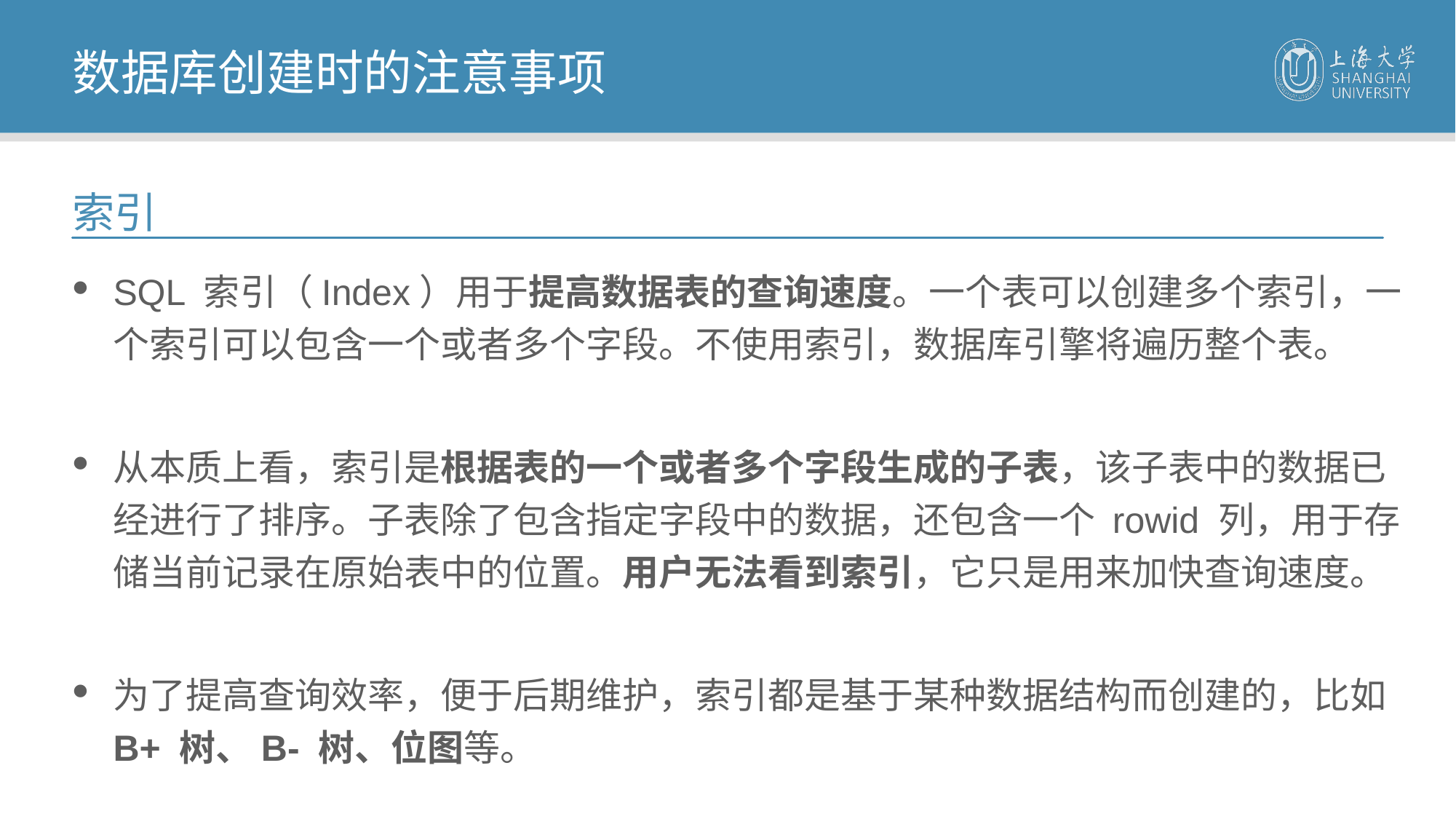

数据库创建时的注意事项
索引
SQL 索引（Index）用于提高数据表的查询速度。一个表可以创建多个索引，一个索引可以包含一个或者多个字段。不使用索引，数据库引擎将遍历整个表。

从本质上看，索引是根据表的一个或者多个字段生成的子表，该子表中的数据已经进行了排序。子表除了包含指定字段中的数据，还包含一个 rowid 列，用于存储当前记录在原始表中的位置。用户无法看到索引，它只是用来加快查询速度。

为了提高查询效率，便于后期维护，索引都是基于某种数据结构而创建的，比如 B+ 树、B- 树、位图等。